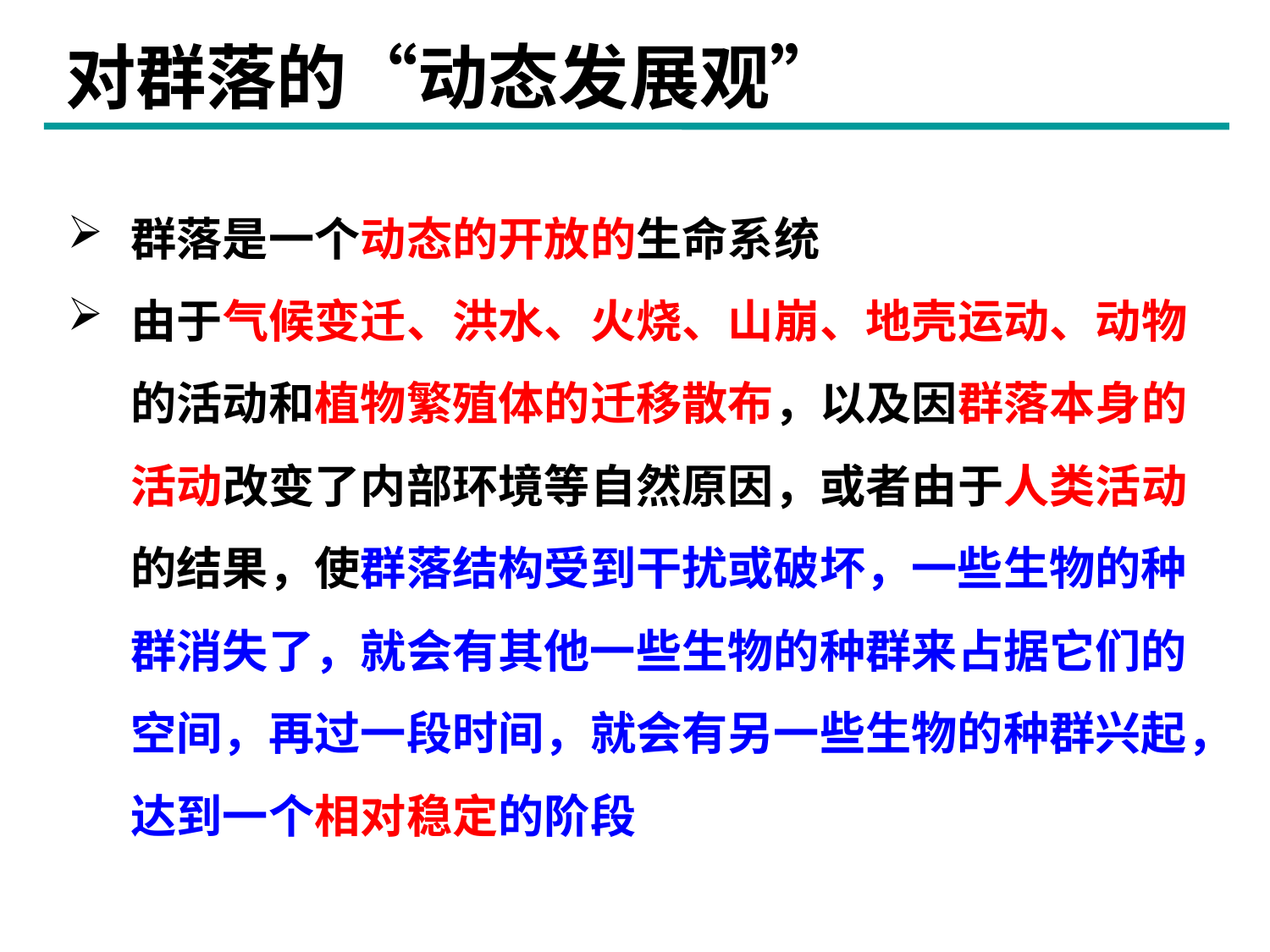

对群落的“动态发展观”
群落是一个动态的开放的生命系统
由于气候变迁、洪水、火烧、山崩、地壳运动、动物的活动和植物繁殖体的迁移散布，以及因群落本身的活动改变了内部环境等自然原因，或者由于人类活动的结果，使群落结构受到干扰或破坏，一些生物的种群消失了，就会有其他一些生物的种群来占据它们的空间，再过一段时间，就会有另一些生物的种群兴起，达到一个相对稳定的阶段